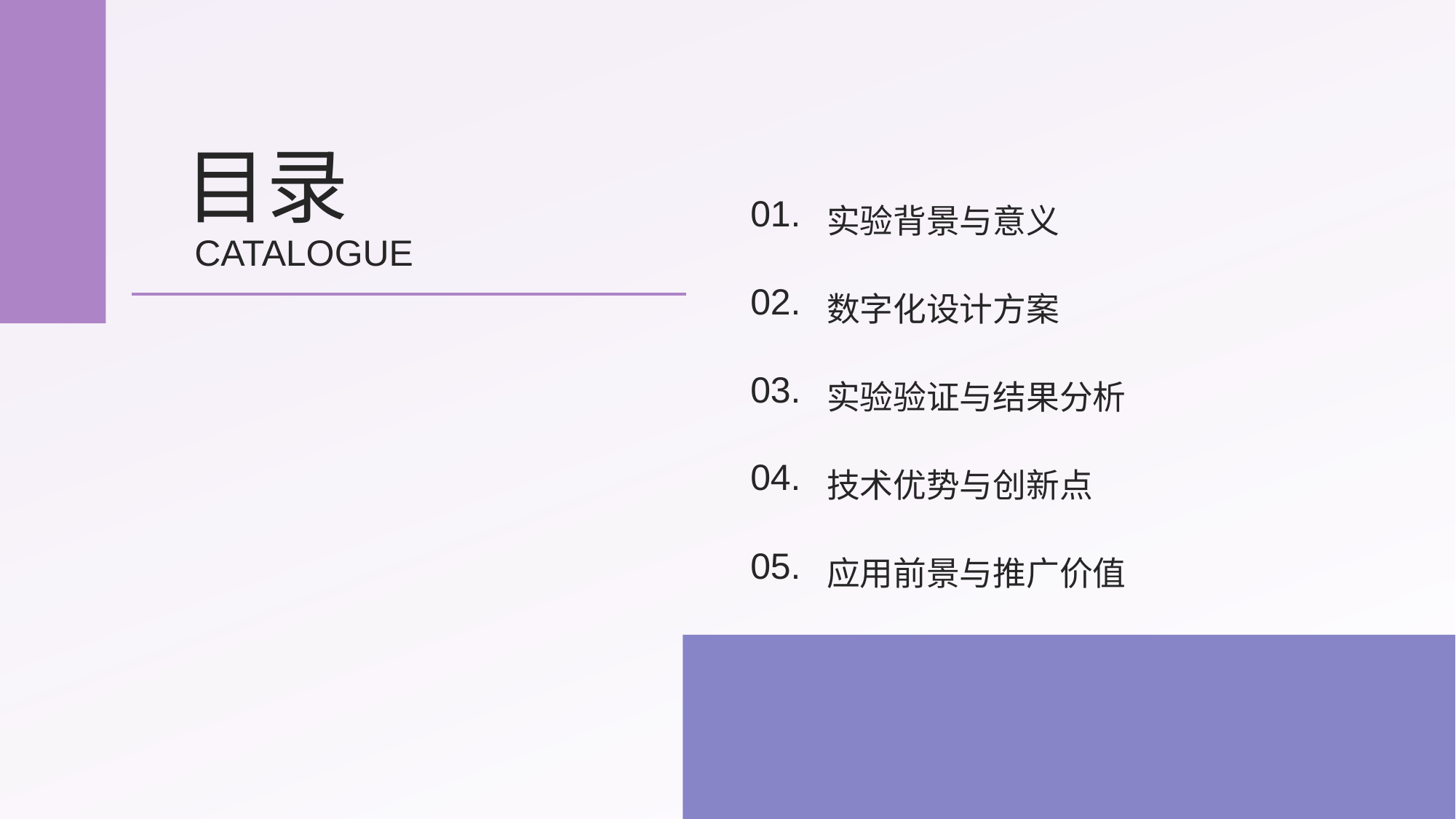

目录
01.
实验背景与意义
CATALOGUE
02.
数字化设计方案
03.
实验验证与结果分析
04.
技术优势与创新点
05.
应用前景与推广价值